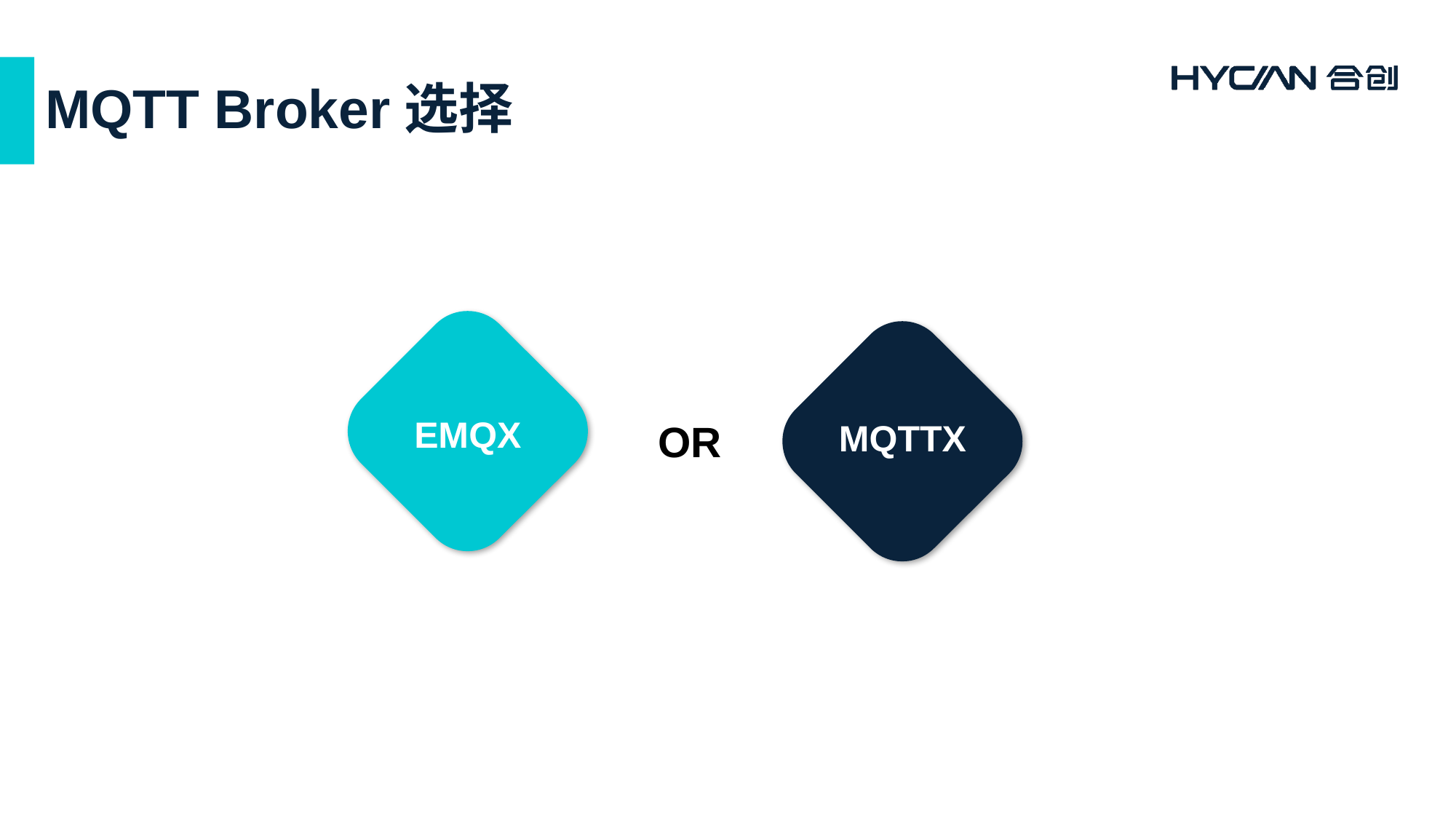

# MQTT Broker选择

EMQX
OR
MQTTX
优势
劣势